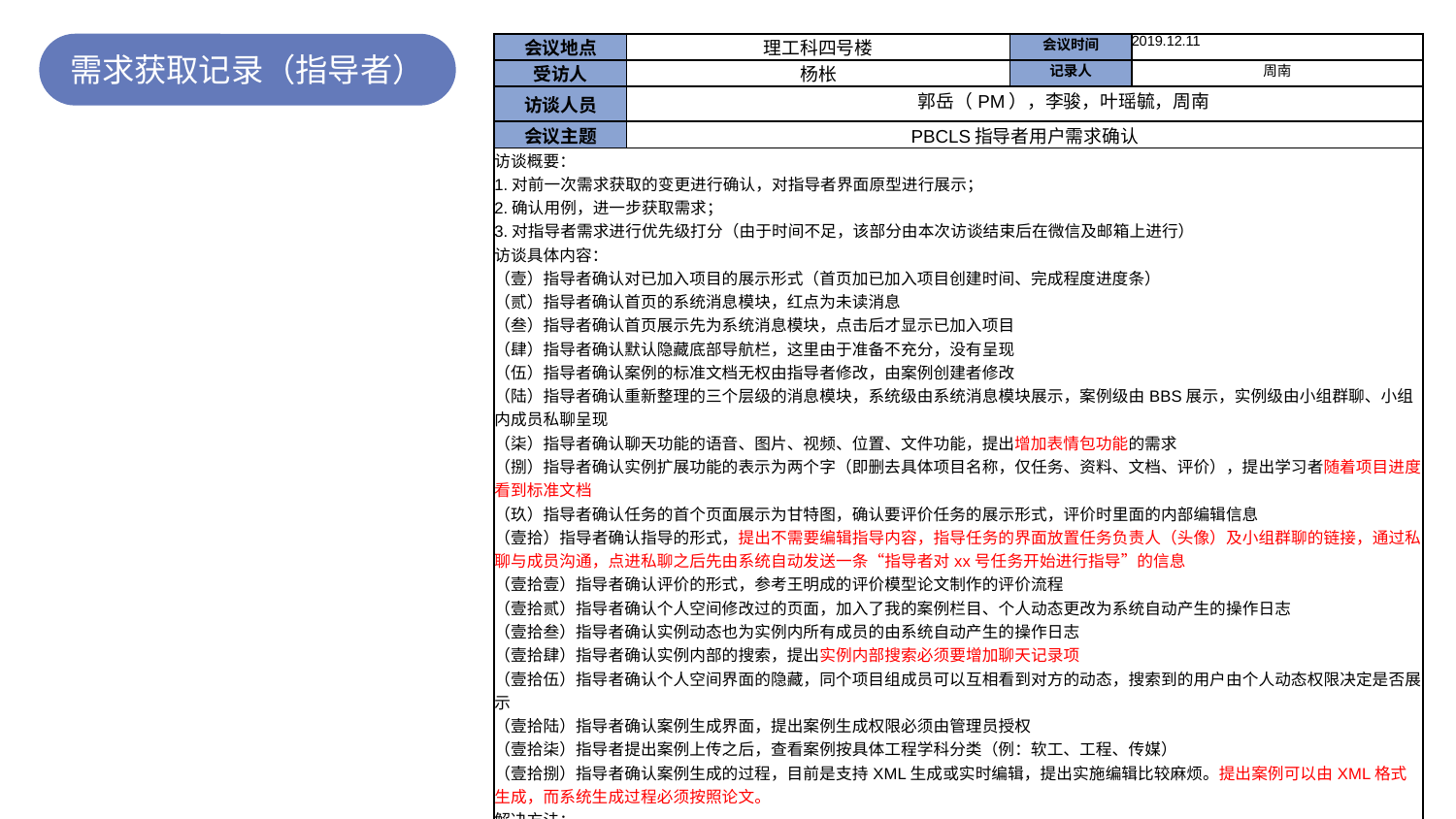

需求获取记录（指导者）
| 会议地点 | 理工科四号楼 | 会议时间 | 2019.12.11 |
| --- | --- | --- | --- |
| 受访人 | 杨枨 | 记录人 | 周南 |
| 访谈人员 | 郭岳（PM），李骏，叶瑶毓，周南 |  |  |
| 会议主题 | PBCLS指导者用户需求确认 |  |  |
| 访谈概要： 1.对前一次需求获取的变更进行确认，对指导者界面原型进行展示； 2.确认用例，进一步获取需求； 3.对指导者需求进行优先级打分（由于时间不足，该部分由本次访谈结束后在微信及邮箱上进行） 访谈具体内容： （壹）指导者确认对已加入项目的展示形式（首页加已加入项目创建时间、完成程度进度条） （贰）指导者确认首页的系统消息模块，红点为未读消息 （叁）指导者确认首页展示先为系统消息模块，点击后才显示已加入项目 （肆）指导者确认默认隐藏底部导航栏，这里由于准备不充分，没有呈现 （伍）指导者确认案例的标准文档无权由指导者修改，由案例创建者修改 （陆）指导者确认重新整理的三个层级的消息模块，系统级由系统消息模块展示，案例级由BBS展示，实例级由小组群聊、小组内成员私聊呈现 （柒）指导者确认聊天功能的语音、图片、视频、位置、文件功能，提出增加表情包功能的需求 （捌）指导者确认实例扩展功能的表示为两个字（即删去具体项目名称，仅任务、资料、文档、评价），提出学习者随着项目进度看到标准文档 （玖）指导者确认任务的首个页面展示为甘特图，确认要评价任务的展示形式，评价时里面的内部编辑信息 （壹拾）指导者确认指导的形式，提出不需要编辑指导内容，指导任务的界面放置任务负责人（头像）及小组群聊的链接，通过私聊与成员沟通，点进私聊之后先由系统自动发送一条“指导者对xx号任务开始进行指导”的信息 （壹拾壹）指导者确认评价的形式，参考王明成的评价模型论文制作的评价流程 （壹拾贰）指导者确认个人空间修改过的页面，加入了我的案例栏目、个人动态更改为系统自动产生的操作日志 （壹拾叁）指导者确认实例动态也为实例内所有成员的由系统自动产生的操作日志 （壹拾肆）指导者确认实例内部的搜索，提出实例内部搜索必须要增加聊天记录项 （壹拾伍）指导者确认个人空间界面的隐藏，同个项目组成员可以互相看到对方的动态，搜索到的用户由个人动态权限决定是否展示 （壹拾陆）指导者确认案例生成界面，提出案例生成权限必须由管理员授权 （壹拾柒）指导者提出案例上传之后，查看案例按具体工程学科分类（例：软工、工程、传媒） （壹拾捌）指导者确认案例生成的过程，目前是支持XML生成或实时编辑，提出实施编辑比较麻烦。提出案例可以由XML格式生成，而系统生成过程必须按照论文。 解决方法： 1.对指导者代表的需求进行整理，上述黄标，并讨论更改的可能性 2.访谈后尽快对用例进行变更，尽快发送给指导者进行优先级打分 对界面原型进行迭代 |  |  |  |